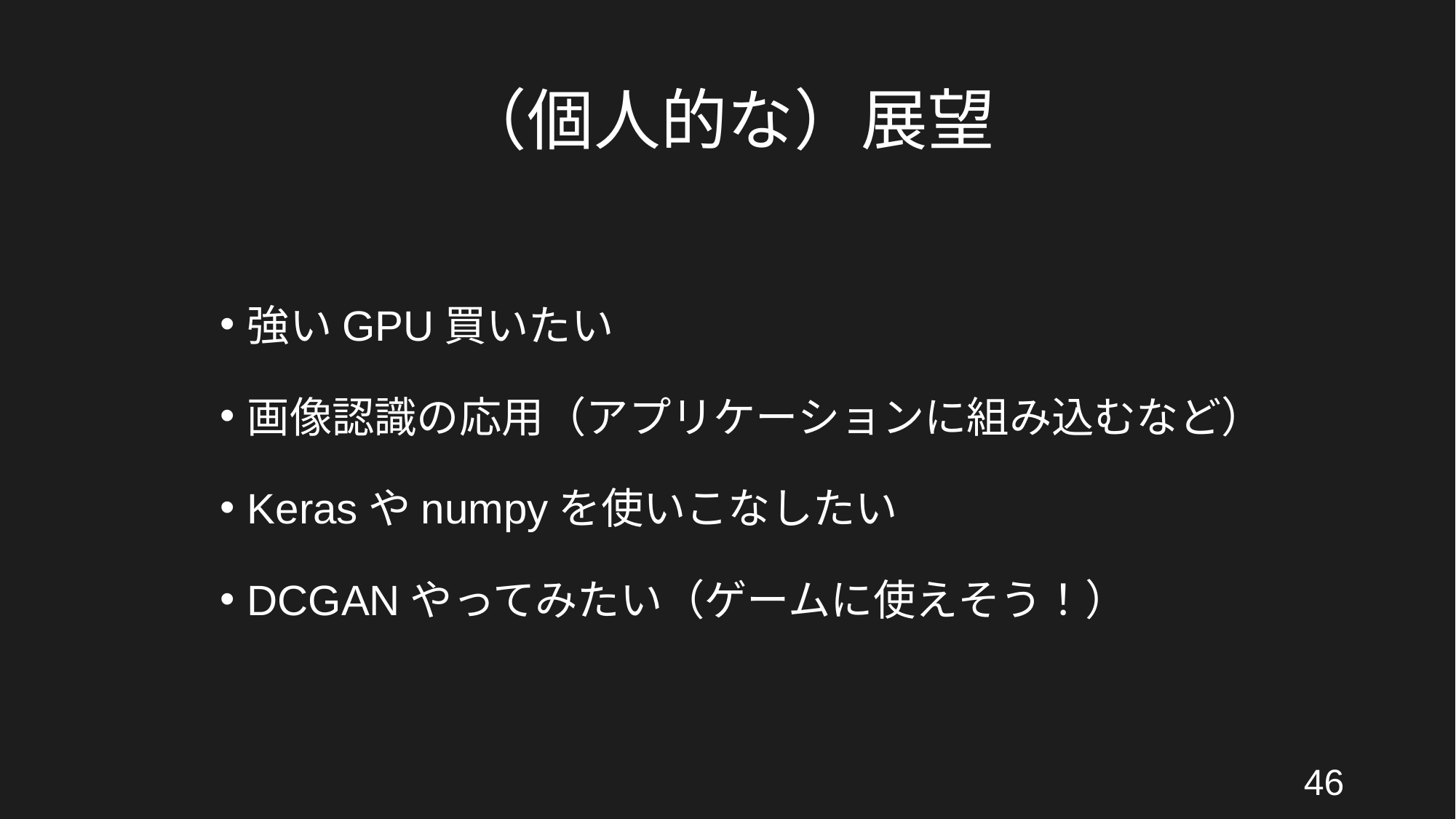

# （個人的な）展望
強いGPU買いたい
画像認識の応用（アプリケーションに組み込むなど）
Kerasやnumpyを使いこなしたい
DCGANやってみたい（ゲームに使えそう！）
46